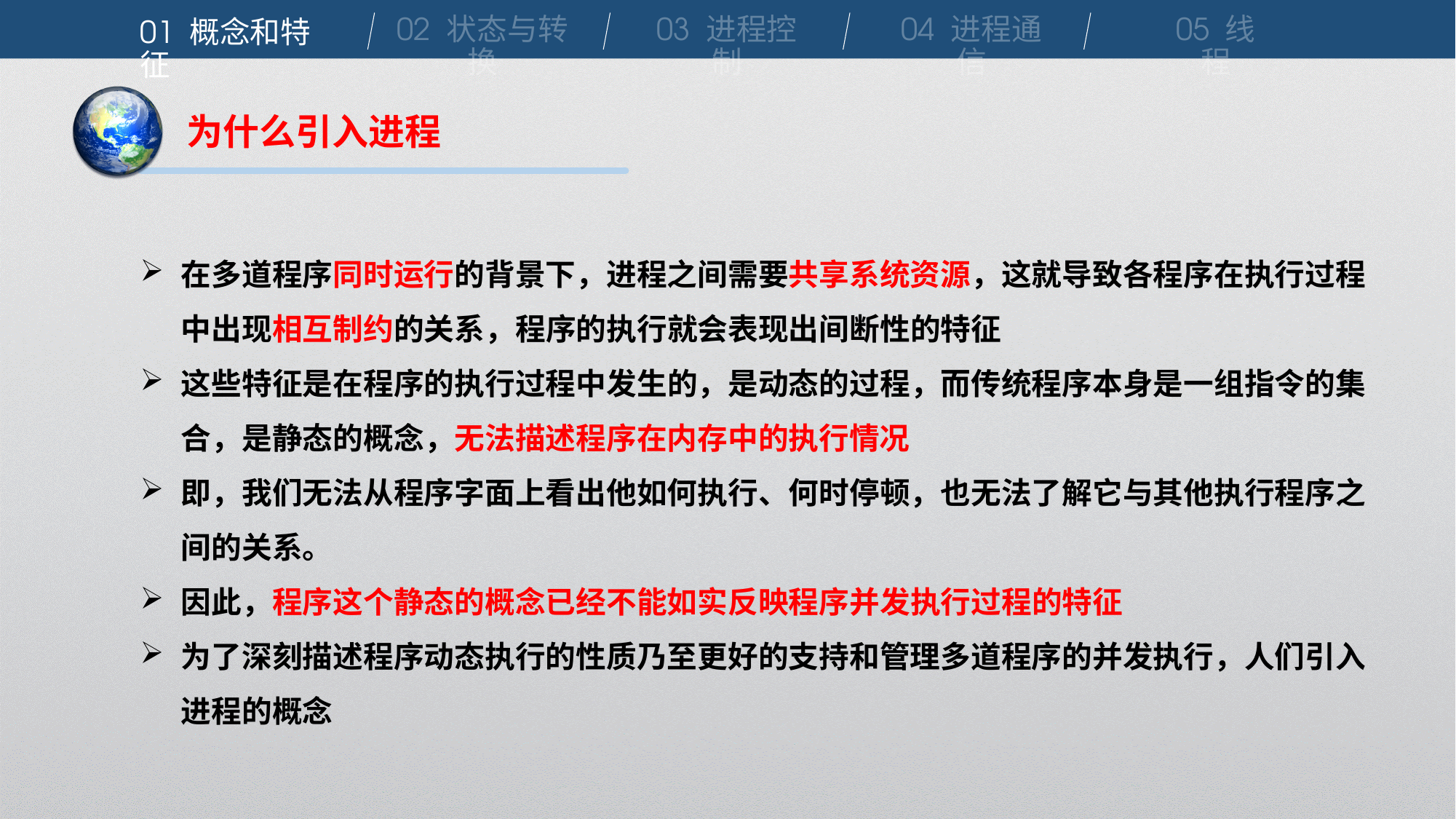

02 状态与转换
03 进程控制
04 进程通信
05 线程
01 概念和特征
为什么引入进程
在多道程序同时运行的背景下，进程之间需要共享系统资源，这就导致各程序在执行过程中出现相互制约的关系，程序的执行就会表现出间断性的特征
这些特征是在程序的执行过程中发生的，是动态的过程，而传统程序本身是一组指令的集合，是静态的概念，无法描述程序在内存中的执行情况
即，我们无法从程序字面上看出他如何执行、何时停顿，也无法了解它与其他执行程序之间的关系。
因此，程序这个静态的概念已经不能如实反映程序并发执行过程的特征
为了深刻描述程序动态执行的性质乃至更好的支持和管理多道程序的并发执行，人们引入进程的概念